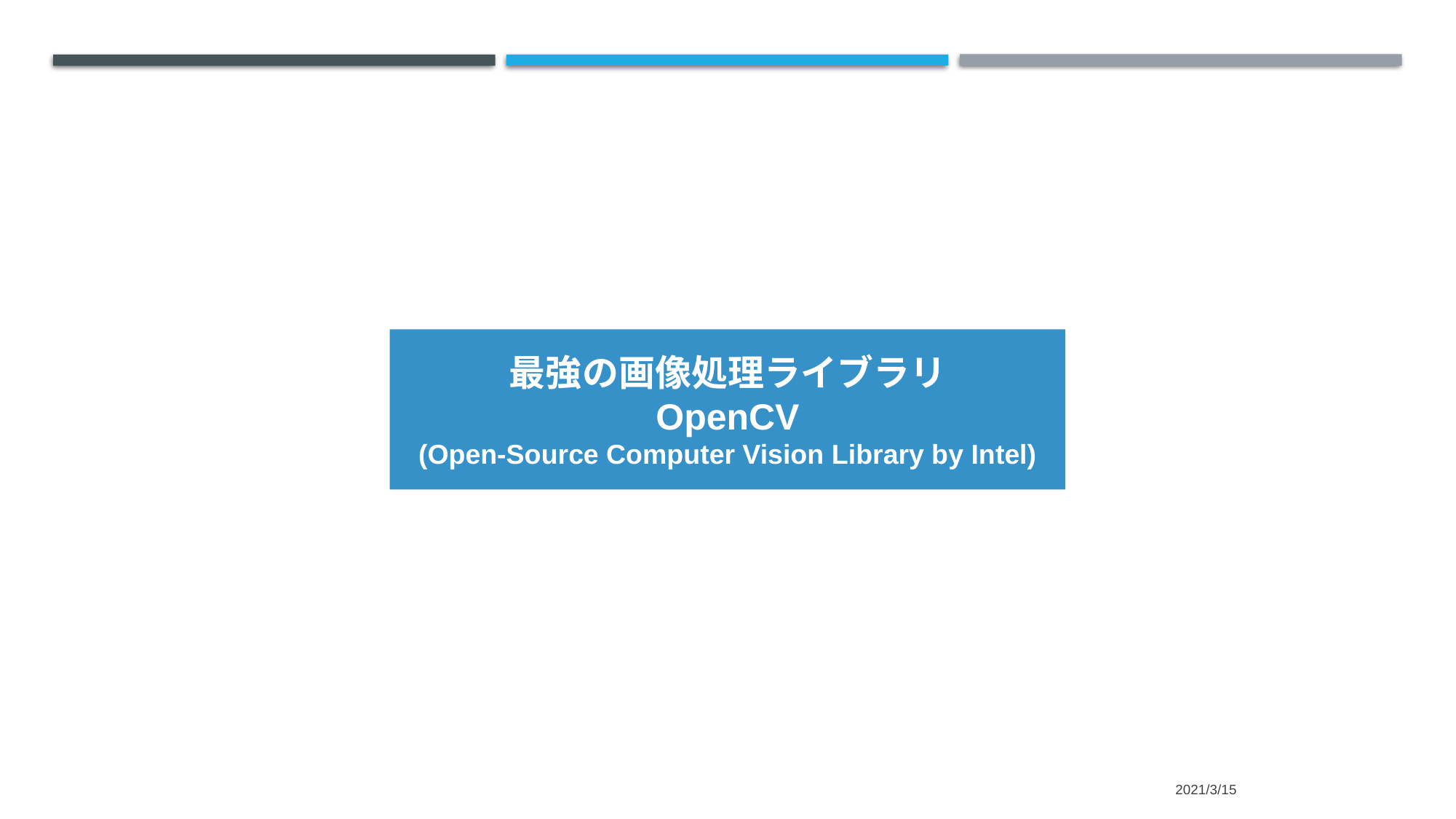

最強の画像処理ライブラリ
OpenCV
(Open-Source Computer Vision Library by Intel)
2021/3/15